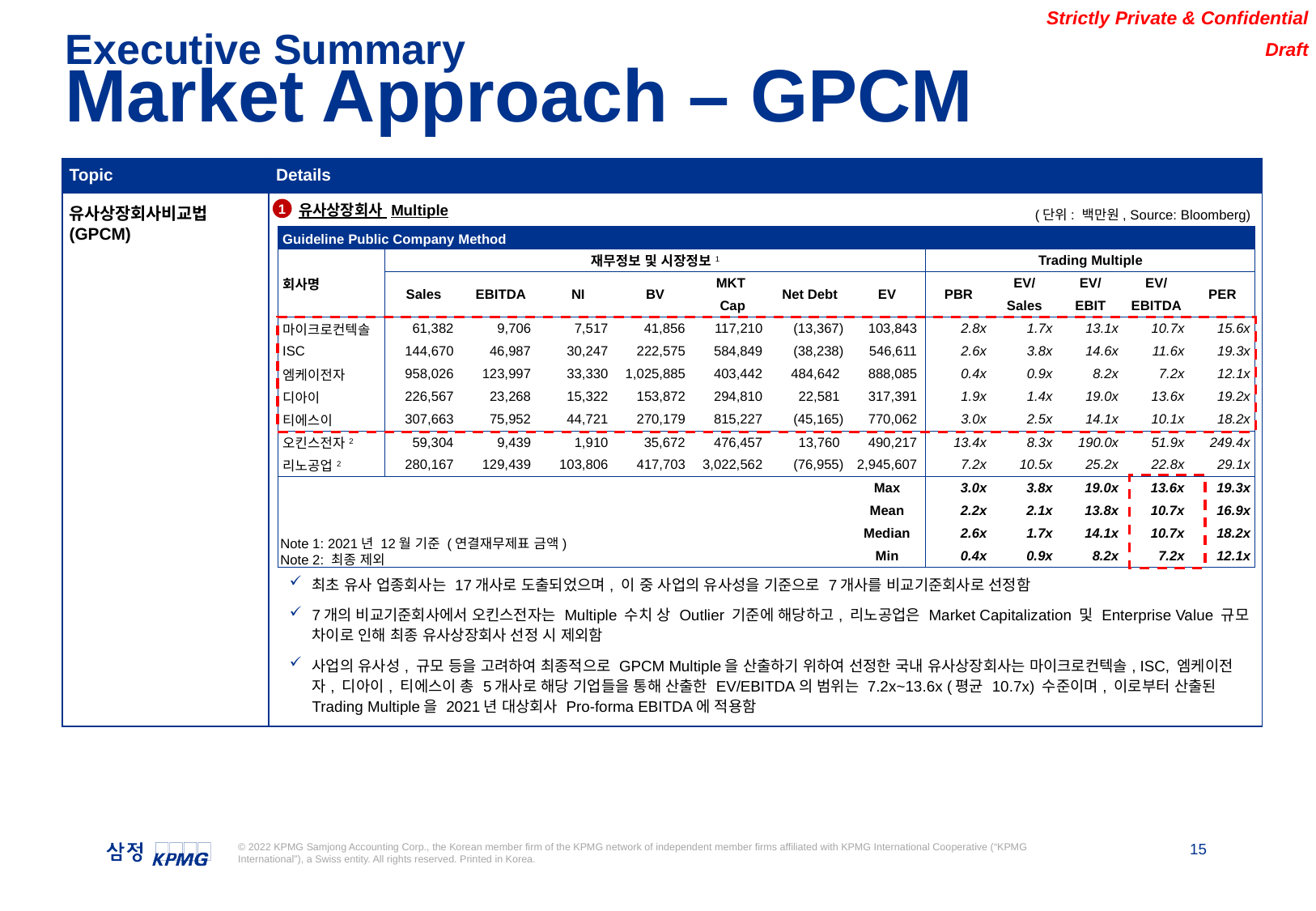

Executive Summary
Market Approach – GPCM
| Topic | Details |
| --- | --- |
| 유사상장회사비교법 (GPCM) | 유사상장회사 Multiple 최초 유사 업종회사는 17개사로 도출되었으며, 이 중 사업의 유사성을 기준으로 7개사를 비교기준회사로 선정함 7개의 비교기준회사에서 오킨스전자는 Multiple 수치 상 Outlier 기준에 해당하고, 리노공업은 Market Capitalization 및 Enterprise Value 규모 차이로 인해 최종 유사상장회사 선정 시 제외함 사업의 유사성, 규모 등을 고려하여 최종적으로 GPCM Multiple을 산출하기 위하여 선정한 국내 유사상장회사는 마이크로컨텍솔, ISC, 엠케이전자, 디아이, 티에스이 총 5개사로 해당 기업들을 통해 산출한 EV/EBITDA의 범위는 7.2x~13.6x (평균 10.7x) 수준이며, 이로부터 산출된 Trading Multiple을 2021년 대상회사 Pro-forma EBITDA에 적용함 |
1
(단위: 백만원, Source: Bloomberg)
| Guideline Public Company Method |  |  |  |  |  |  |  |  |  |  |  |  |
| --- | --- | --- | --- | --- | --- | --- | --- | --- | --- | --- | --- | --- |
| 회사명 | 재무정보 및 시장정보1 |  |  |  |  |  |  | Trading Multiple |  |  |  |  |
|  | Sales | EBITDA | NI | BV | MKT | Net Debt | EV | PBR | EV/ | EV/ | EV/ | PER |
|  |  |  |  |  | Cap |  |  |  | Sales | EBIT | EBITDA |  |
| 마이크로컨텍솔 | 61,382 | 9,706 | 7,517 | 41,856 | 117,210 | (13,367) | 103,843 | 2.8x | 1.7x | 13.1x | 10.7x | 15.6x |
| ISC | 144,670 | 46,987 | 30,247 | 222,575 | 584,849 | (38,238) | 546,611 | 2.6x | 3.8x | 14.6x | 11.6x | 19.3x |
| 엠케이전자 | 958,026 | 123,997 | 33,330 | 1,025,885 | 403,442 | 484,642 | 888,085 | 0.4x | 0.9x | 8.2x | 7.2x | 12.1x |
| 디아이 | 226,567 | 23,268 | 15,322 | 153,872 | 294,810 | 22,581 | 317,391 | 1.9x | 1.4x | 19.0x | 13.6x | 19.2x |
| 티에스이 | 307,663 | 75,952 | 44,721 | 270,179 | 815,227 | (45,165) | 770,062 | 3.0x | 2.5x | 14.1x | 10.1x | 18.2x |
| 오킨스전자2 | 59,304 | 9,439 | 1,910 | 35,672 | 476,457 | 13,760 | 490,217 | 13.4x | 8.3x | 190.0x | 51.9x | 249.4x |
| 리노공업2 | 280,167 | 129,439 | 103,806 | 417,703 | 3,022,562 | (76,955) | 2,945,607 | 7.2x | 10.5x | 25.2x | 22.8x | 29.1x |
|  |  |  |  |  |  |  | Max | 3.0x | 3.8x | 19.0x | 13.6x | 19.3x |
|  |  |  |  |  |  |  | Mean | 2.2x | 2.1x | 13.8x | 10.7x | 16.9x |
|  |  |  |  |  |  |  | Median | 2.6x | 1.7x | 14.1x | 10.7x | 18.2x |
|  |  |  |  |  |  |  | Min | 0.4x | 0.9x | 8.2x | 7.2x | 12.1x |

Note 1: 2021년 12월 기준 (연결재무제표 금액)
Note 2: 최종 제외